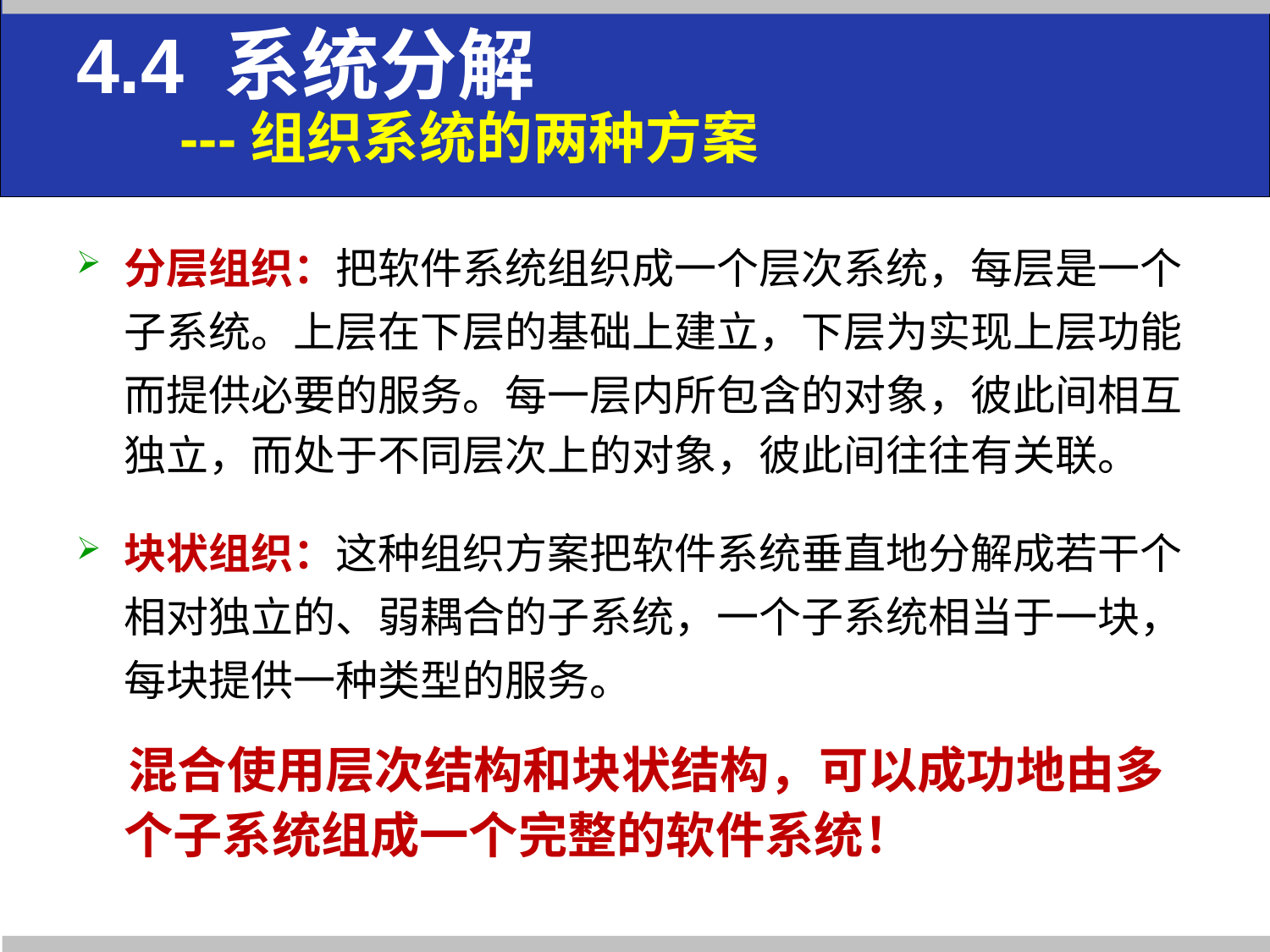

# 4.4 系统分解 ---组织系统的两种方案
分层组织：把软件系统组织成一个层次系统，每层是一个子系统。上层在下层的基础上建立，下层为实现上层功能而提供必要的服务。每一层内所包含的对象，彼此间相互独立，而处于不同层次上的对象，彼此间往往有关联。
块状组织：这种组织方案把软件系统垂直地分解成若干个相对独立的、弱耦合的子系统，一个子系统相当于一块，每块提供一种类型的服务。
   混合使用层次结构和块状结构，可以成功地由多个子系统组成一个完整的软件系统！
581